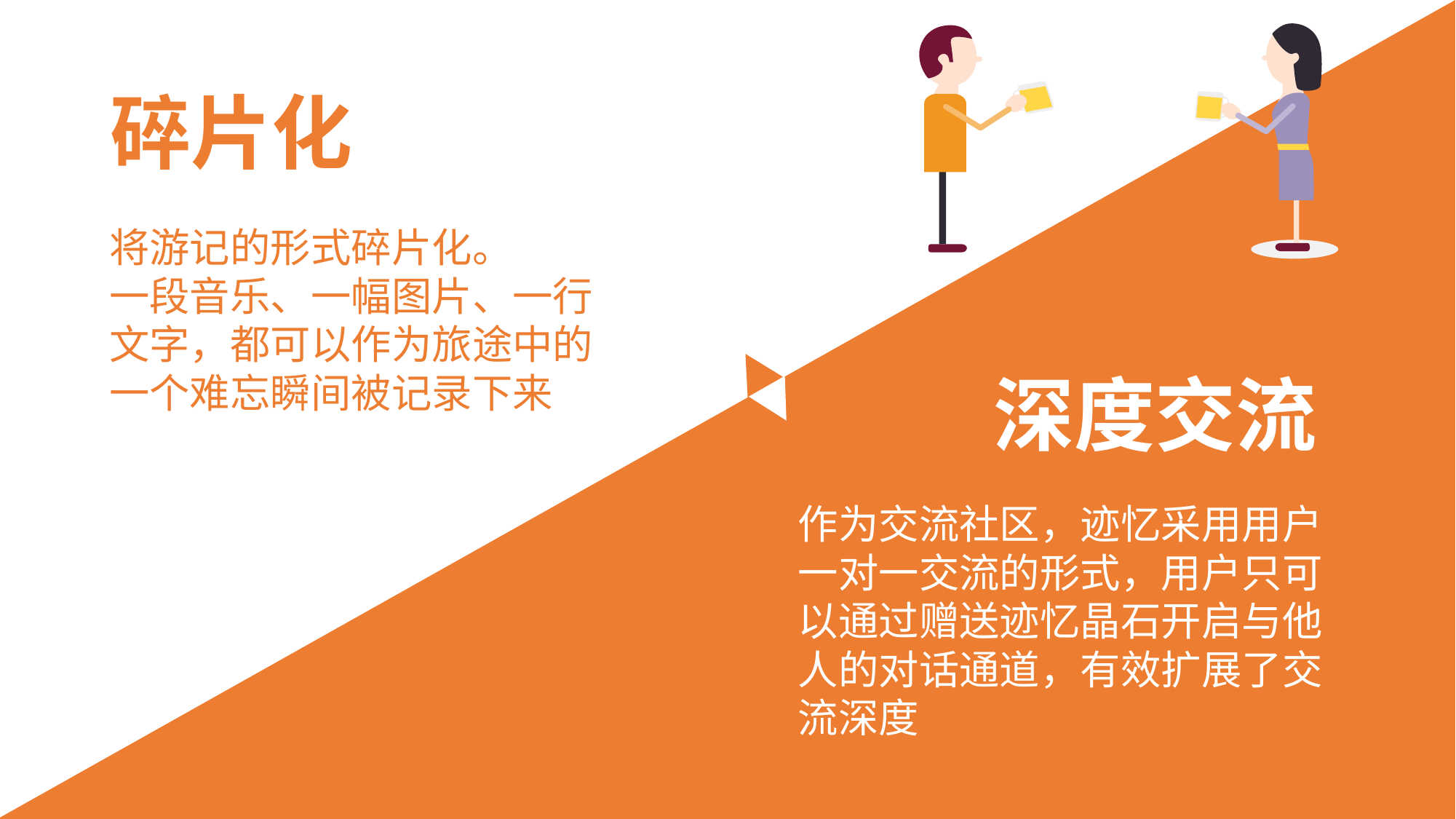

碎片化
将游记的形式碎片化。
一段音乐、一幅图片、一行文字，都可以作为旅途中的一个难忘瞬间被记录下来

深度交流

作为交流社区，迹忆采用用户一对一交流的形式，用户只可以通过赠送迹忆晶石开启与他人的对话通道，有效扩展了交流深度